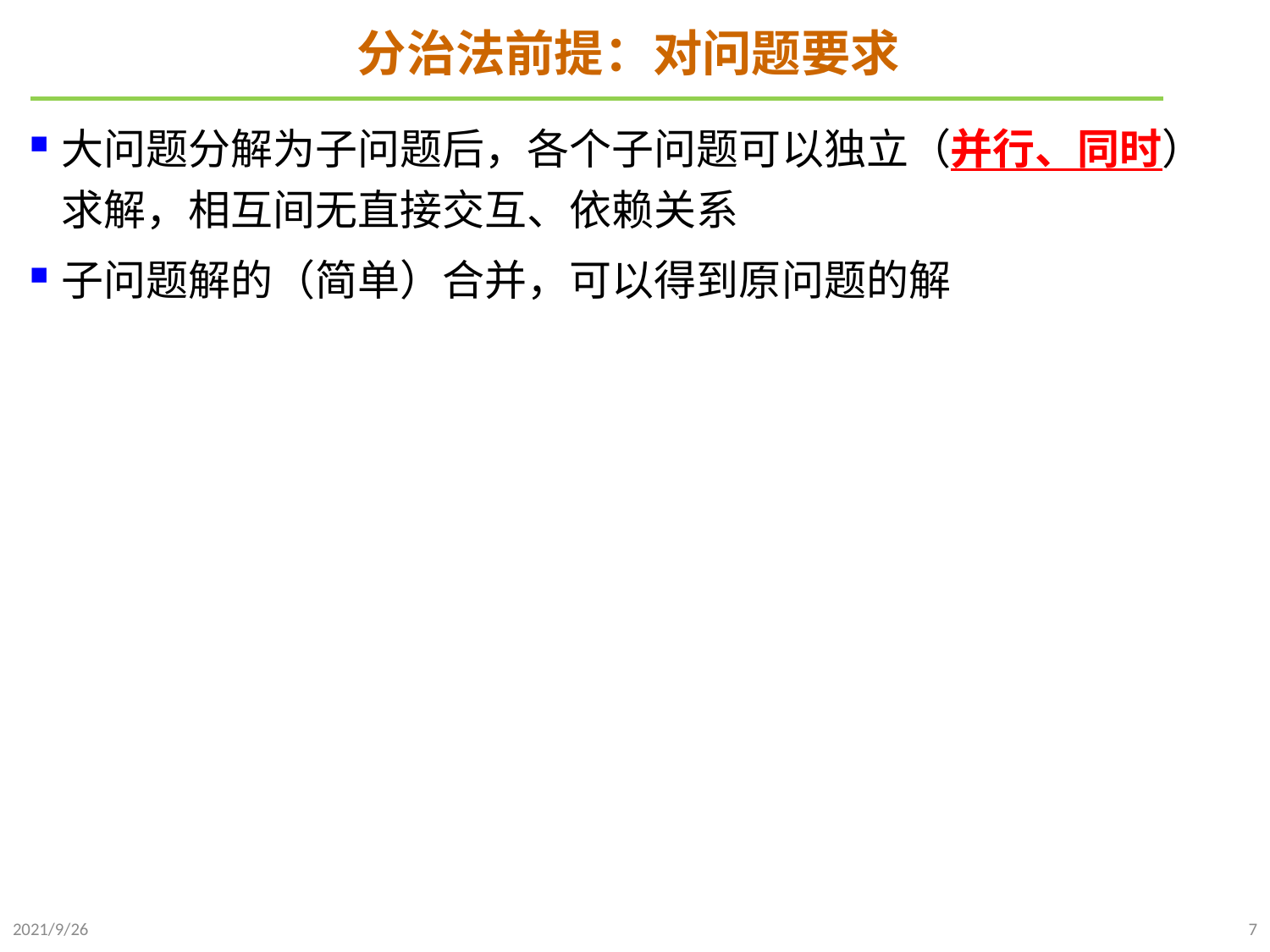

# 分治法前提：对问题要求
大问题分解为子问题后，各个子问题可以独立（并行、同时）求解，相互间无直接交互、依赖关系
子问题解的（简单）合并，可以得到原问题的解

2021/9/26
7